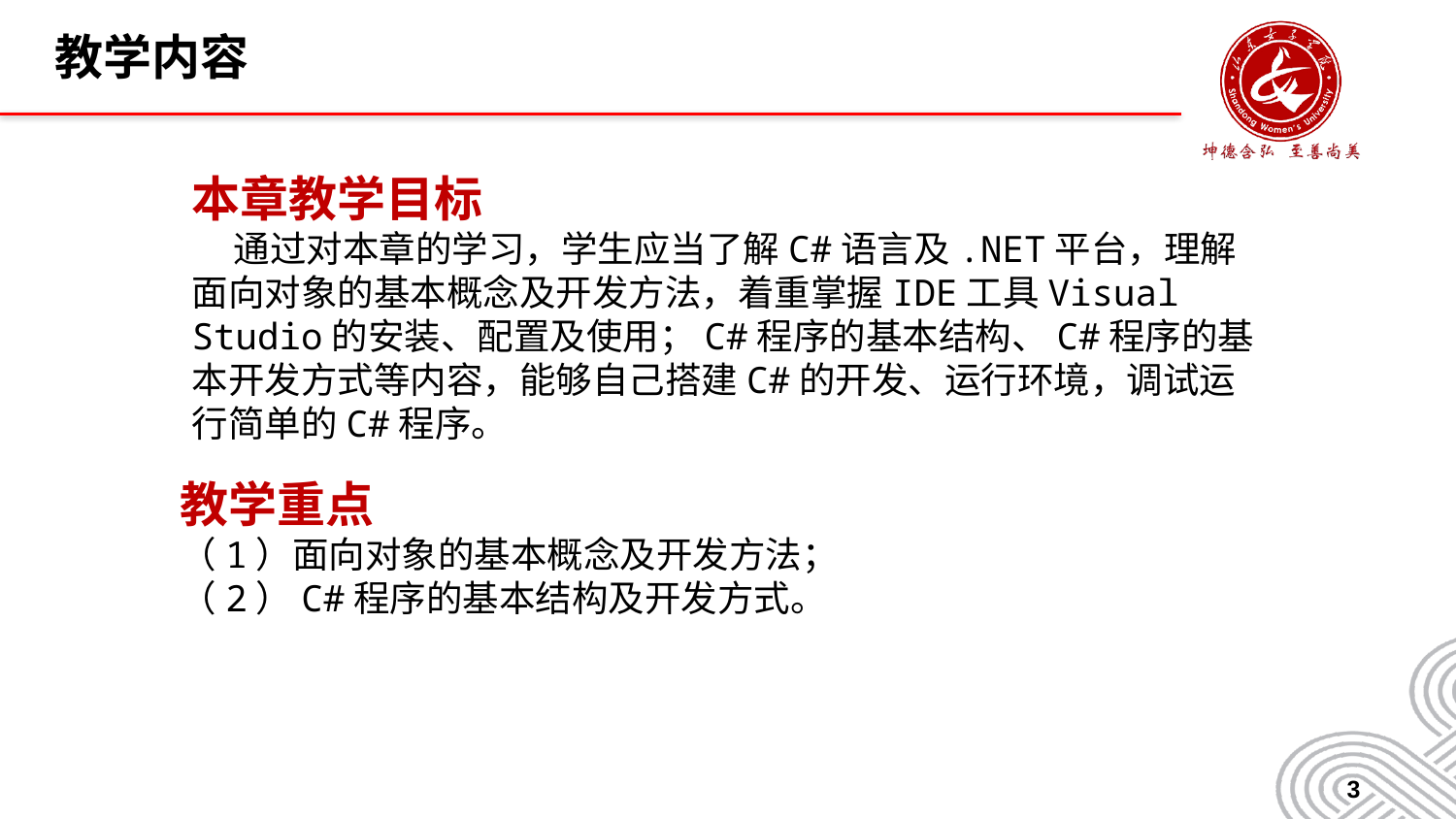

# 教学内容
本章教学目标
    通过对本章的学习，学生应当了解C#语言及.NET平台，理解面向对象的基本概念及开发方法，着重掌握IDE工具Visual Studio的安装、配置及使用；C#程序的基本结构、C#程序的基本开发方式等内容，能够自己搭建C#的开发、运行环境，调试运行简单的C#程序。
教学重点
（1）面向对象的基本概念及开发方法；
（2）C#程序的基本结构及开发方式。
3